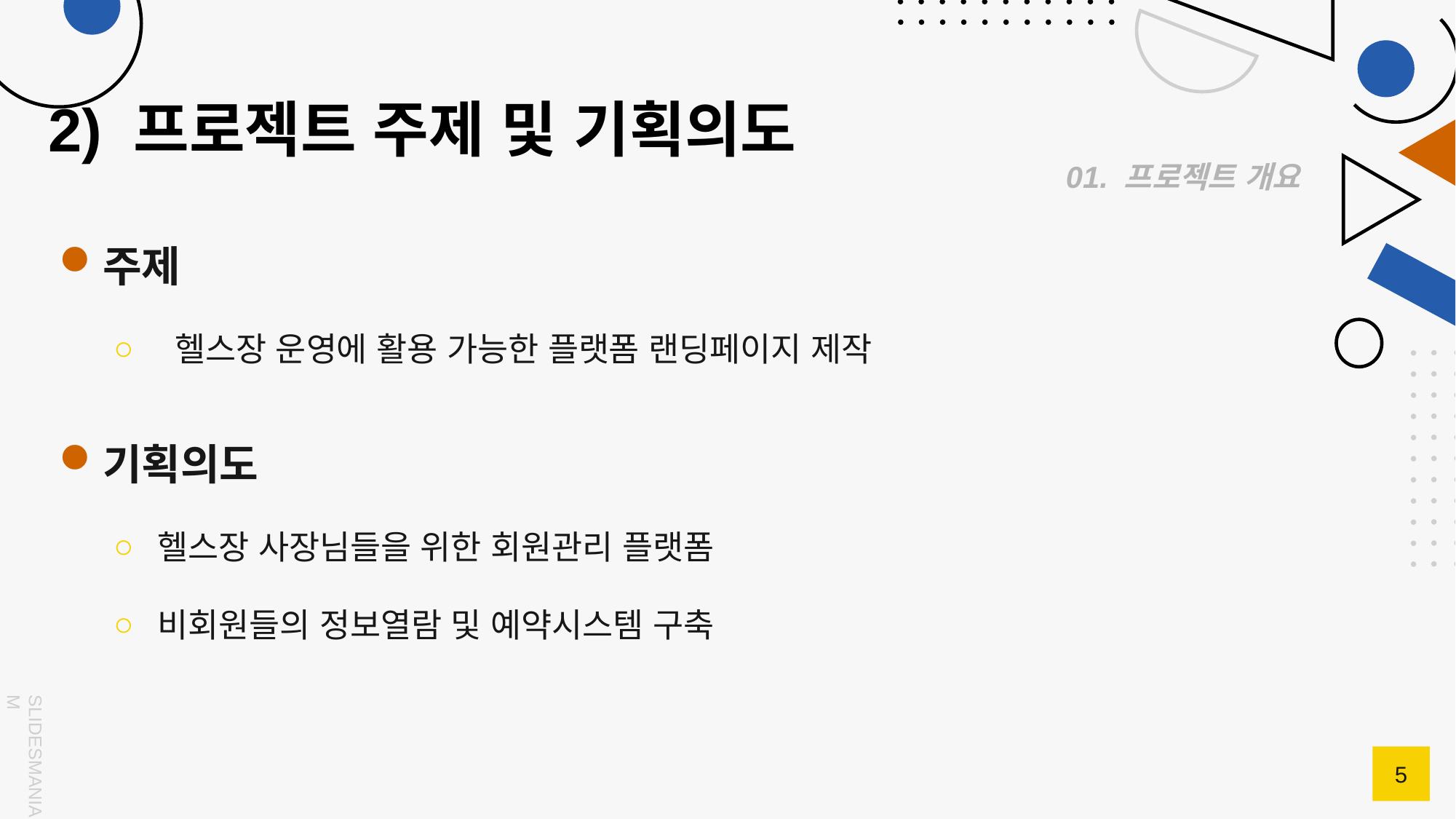

# 2) 프로젝트 주제 및 기획의도
01. 프로젝트 개요
주제
 헬스장 운영에 활용 가능한 플랫폼 랜딩페이지 제작

기획의도
헬스장 사장님들을 위한 회원관리 플랫폼
비회원들의 정보열람 및 예약시스템 구축
5